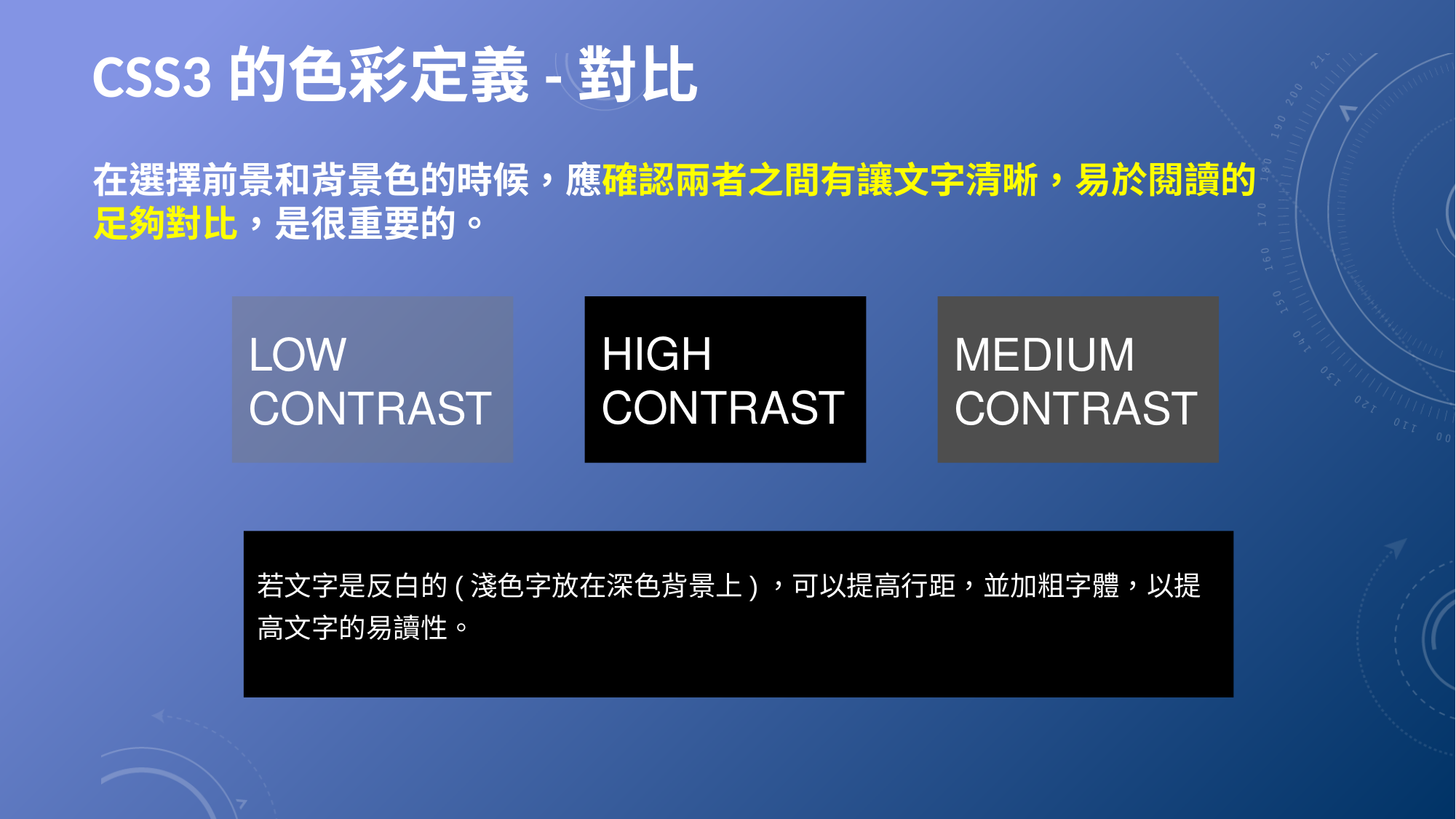

# CSS3的色彩定義-對比
在選擇前景和背景色的時候，應確認兩者之間有讓文字清晰，易於閱讀的足夠對比，是很重要的。

LOW
CONTRAST

HIGH
CONTRAST

MEDIUM
CONTRAST

若文字是反白的(淺色字放在深色背景上)，可以提高行距，並加粗字體，以提高文字的易讀性。